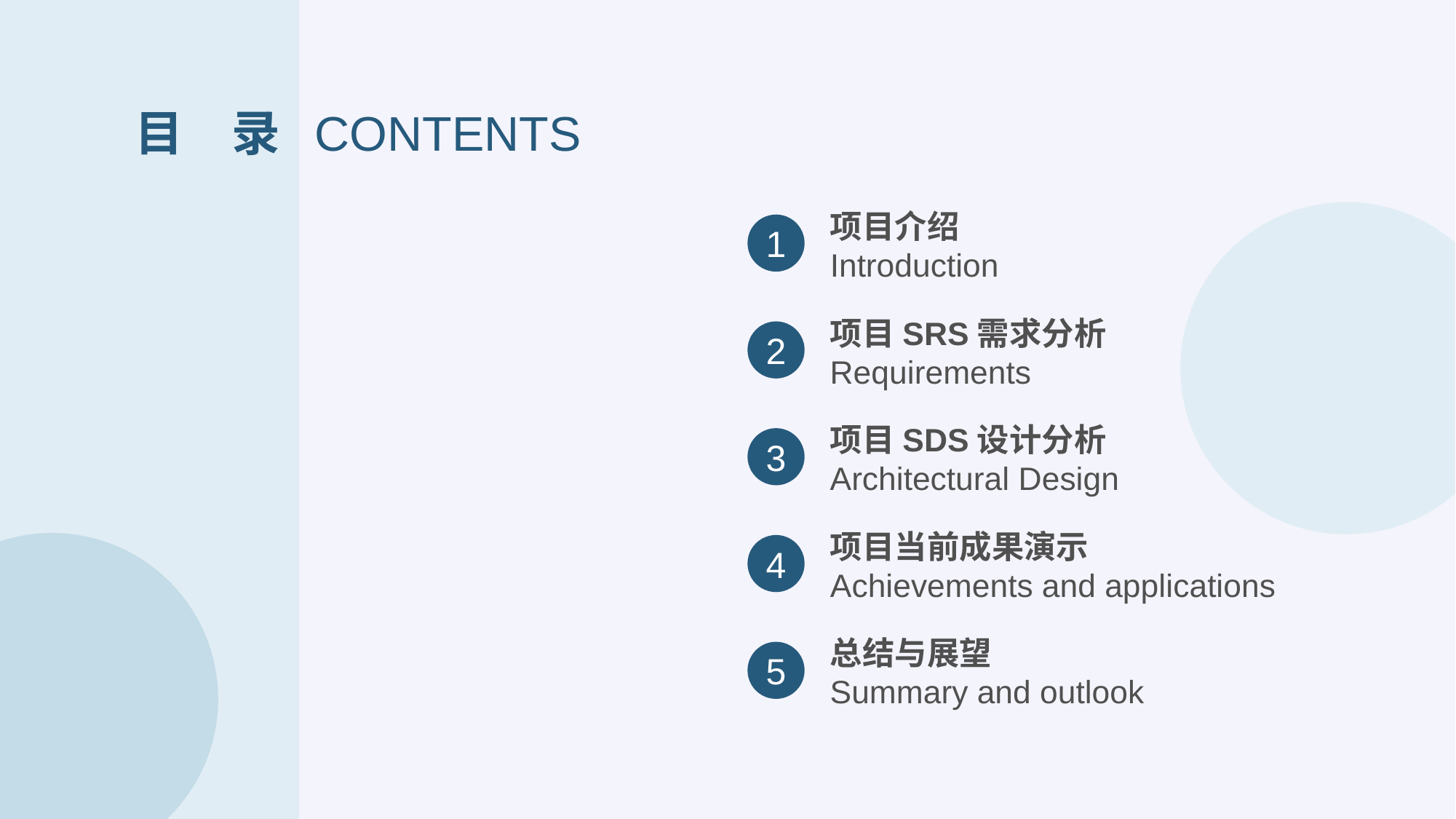

目　录  CONTENTS
项目介绍
Introduction

1
项目SRS需求分析
Requirements
2
项目SDS设计分析
Architectural Design
3
项目当前成果演示
Achievements and applications

4
总结与展望
Summary and outlook
5